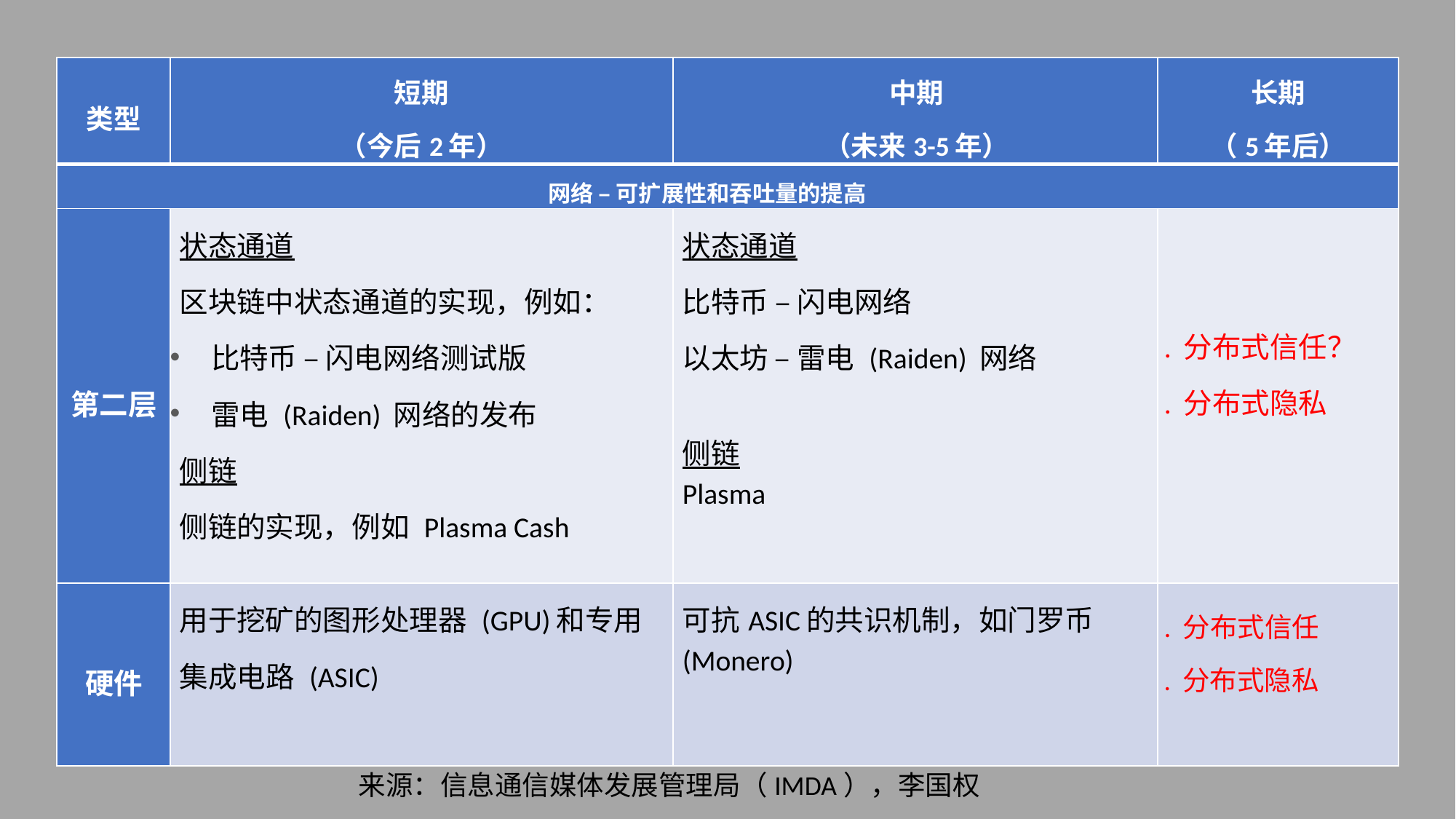

| 类型 | 短期 （今后2年） | 中期 （未来3-5年） | 长期 （5年后） |
| --- | --- | --- | --- |
| 网络 – 可扩展性和吞吐量的提高 |  |  |  |
| 第二层 | 状态通道 区块链中状态通道的实现，例如： 比特币 – 闪电网络测试版 雷电 (Raiden) 网络的发布 侧链 侧链的实现，例如 Plasma Cash | 状态通道 比特币 – 闪电网络 以太坊 – 雷电 (Raiden) 网络 侧链 Plasma | . 分布式信任？ . 分布式隐私 |
| 硬件 | 用于挖矿的图形处理器 (GPU)和专用集成电路 (ASIC) | 可抗ASIC的共识机制，如门罗币 (Monero) | . 分布式信任 . 分布式隐私 |

来源：信息通信媒体发展管理局（IMDA），李国权